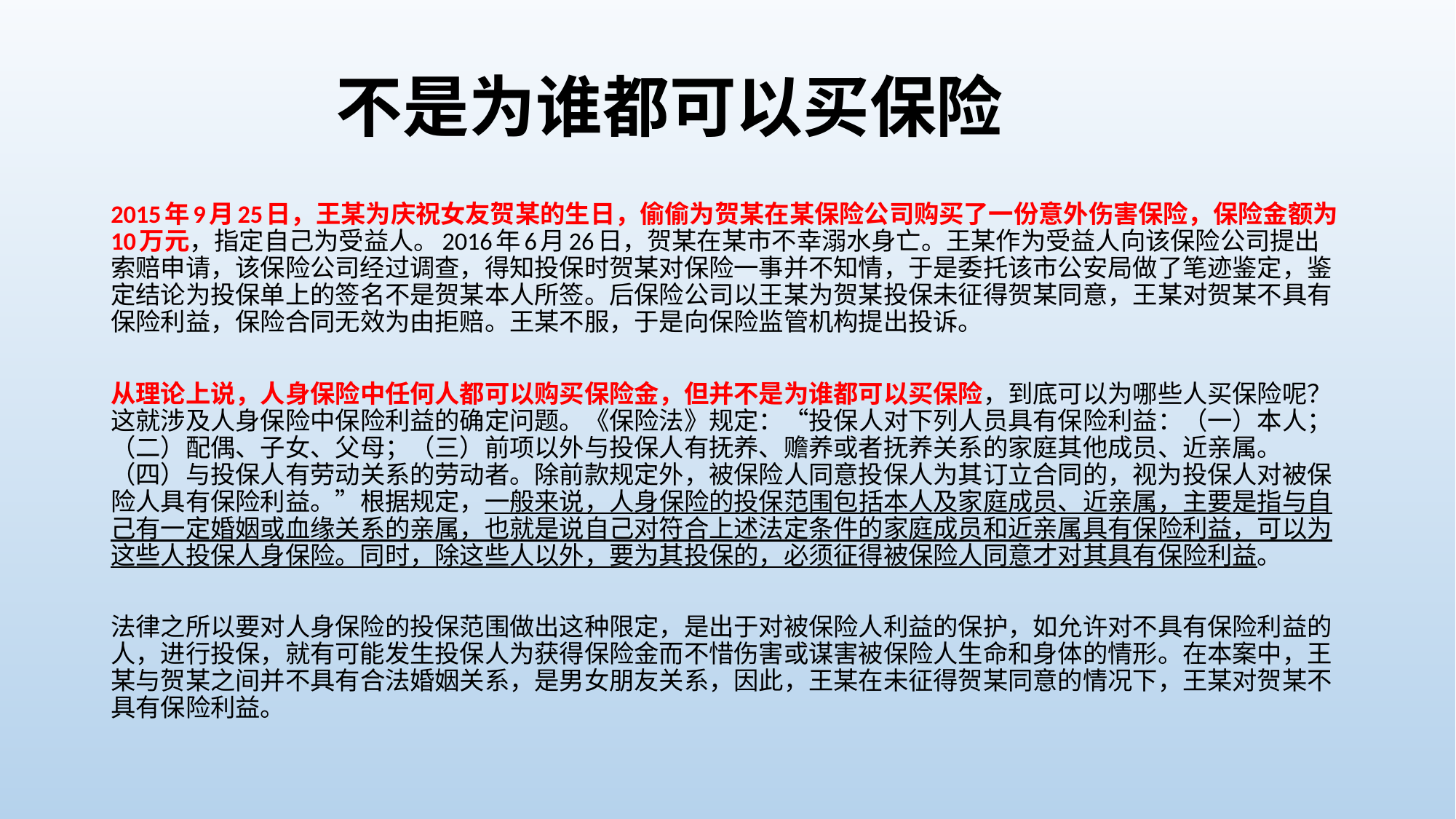

# 不是为谁都可以买保险

2015年9月25日，王某为庆祝女友贺某的生日，偷偷为贺某在某保险公司购买了一份意外伤害保险，保险金额为10万元，指定自己为受益人。2016年6月26日，贺某在某市不幸溺水身亡。王某作为受益人向该保险公司提出索赔申请，该保险公司经过调查，得知投保时贺某对保险一事并不知情，于是委托该市公安局做了笔迹鉴定，鉴定结论为投保单上的签名不是贺某本人所签。后保险公司以王某为贺某投保未征得贺某同意，王某对贺某不具有保险利益，保险合同无效为由拒赔。王某不服，于是向保险监管机构提出投诉。

从理论上说，人身保险中任何人都可以购买保险金，但并不是为谁都可以买保险，到底可以为哪些人买保险呢？这就涉及人身保险中保险利益的确定问题。《保险法》规定：“投保人对下列人员具有保险利益：（一）本人；（二）配偶、子女、父母；（三）前项以外与投保人有抚养、赡养或者抚养关系的家庭其他成员、近亲属。（四）与投保人有劳动关系的劳动者。除前款规定外，被保险人同意投保人为其订立合同的，视为投保人对被保险人具有保险利益。”根据规定，一般来说，人身保险的投保范围包括本人及家庭成员、近亲属，主要是指与自己有一定婚姻或血缘关系的亲属，也就是说自己对符合上述法定条件的家庭成员和近亲属具有保险利益，可以为这些人投保人身保险。同时，除这些人以外，要为其投保的，必须征得被保险人同意才对其具有保险利益。

法律之所以要对人身保险的投保范围做出这种限定，是出于对被保险人利益的保护，如允许对不具有保险利益的人，进行投保，就有可能发生投保人为获得保险金而不惜伤害或谋害被保险人生命和身体的情形。在本案中，王某与贺某之间并不具有合法婚姻关系，是男女朋友关系，因此，王某在未征得贺某同意的情况下，王某对贺某不具有保险利益。